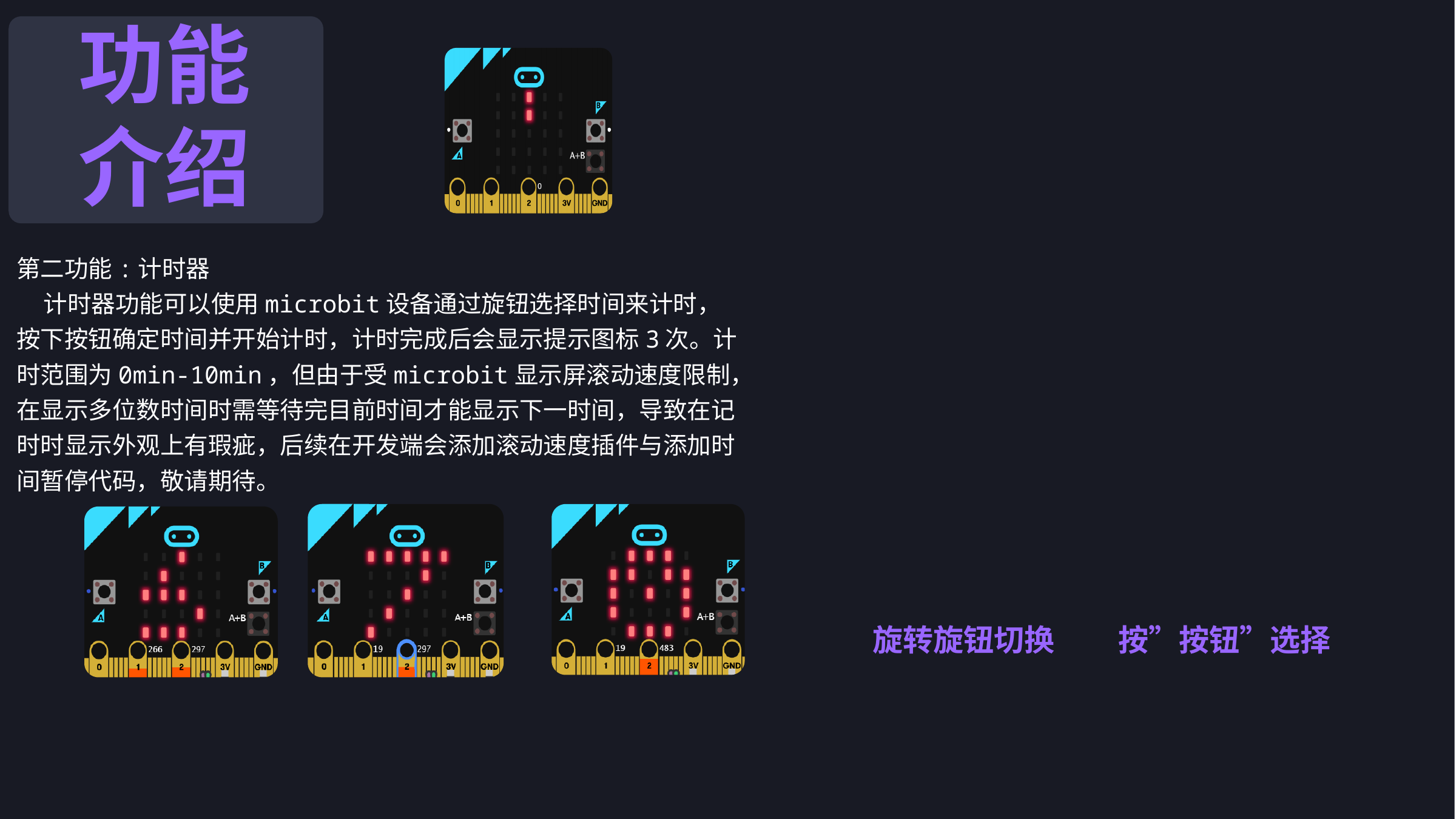

功能
介绍

第二功能:计时器
    计时器功能可以使用microbit设备通过旋钮选择时间来计时，按下按钮确定时间并开始计时，计时完成后会显示提示图标3次。计时范围为0min-10min，但由于受microbit显示屏滚动速度限制，在显示多位数时间时需等待完目前时间才能显示下一时间，导致在记时时显示外观上有瑕疵，后续在开发端会添加滚动速度插件与添加时间暂停代码，敬请期待。

旋转旋钮切换
按”按钮”选择